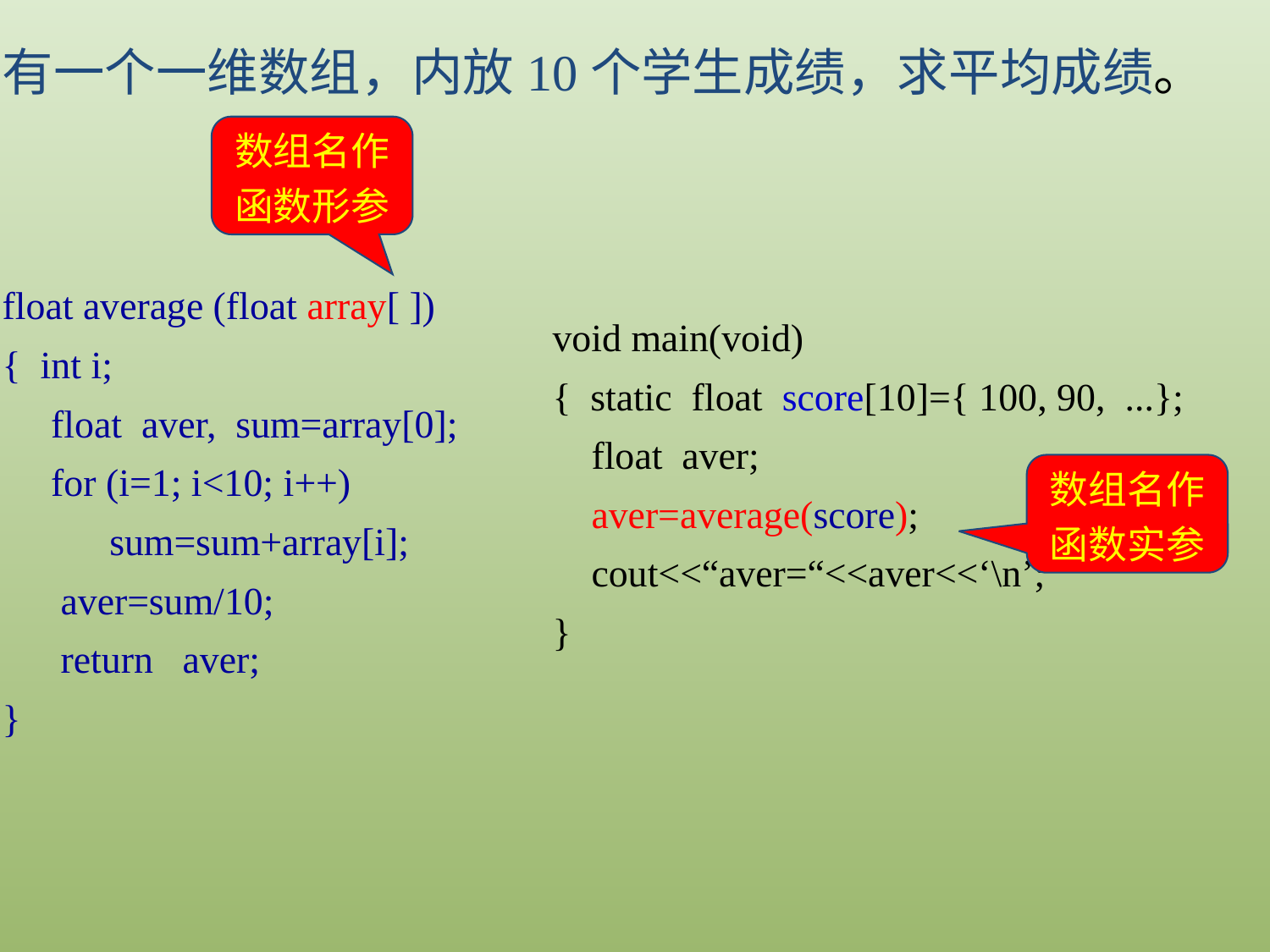

有一个一维数组，内放10个学生成绩，求平均成绩。
数组名作
函数形参
float average (float array[ ])
{  int i;
     float  aver,  sum=array[0];
     for (i=1; i<10; i++)
           sum=sum+array[i];
      aver=sum/10;
      return   aver;
}
void main(void)
{  static  float  score[10]={ 100, 90,  ...};
    float  aver;
    aver=average(score);
    cout<<“aver=“<<aver<<‘\n’;
}
数组名作
函数实参
331